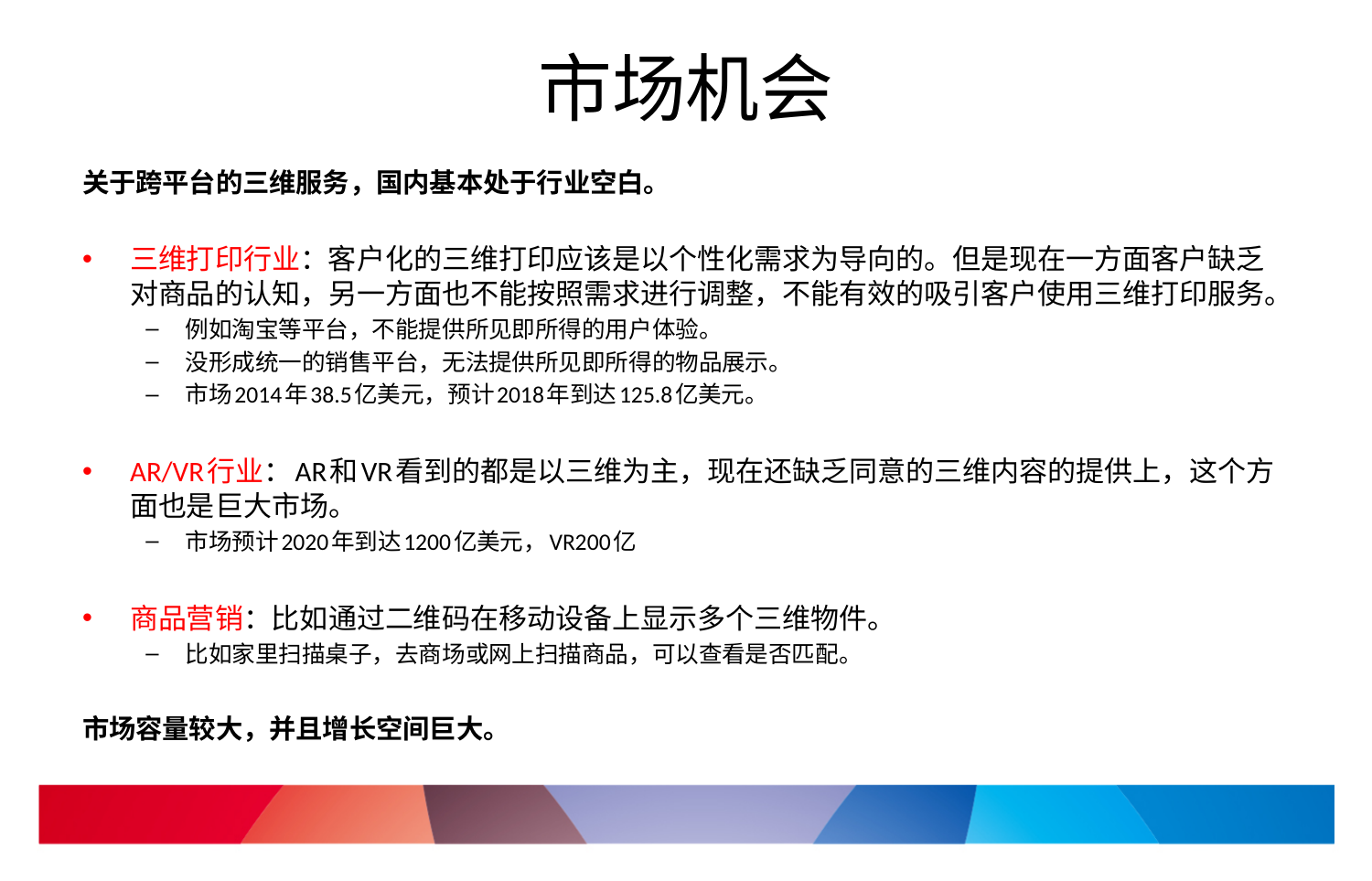

# 市场机会
关于跨平台的三维服务，国内基本处于行业空白。

三维打印行业：客户化的三维打印应该是以个性化需求为导向的。但是现在一方面客户缺乏对商品的认知，另一方面也不能按照需求进行调整，不能有效的吸引客户使用三维打印服务。
例如淘宝等平台，不能提供所见即所得的用户体验。
没形成统一的销售平台，无法提供所见即所得的物品展示。
市场2014年38.5亿美元，预计2018年到达125.8亿美元。

AR/VR行业：AR和VR看到的都是以三维为主，现在还缺乏同意的三维内容的提供上，这个方面也是巨大市场。
市场预计2020年到达1200亿美元，VR200亿

商品营销：比如通过二维码在移动设备上显示多个三维物件。
比如家里扫描桌子，去商场或网上扫描商品，可以查看是否匹配。

市场容量较大，并且增长空间巨大。